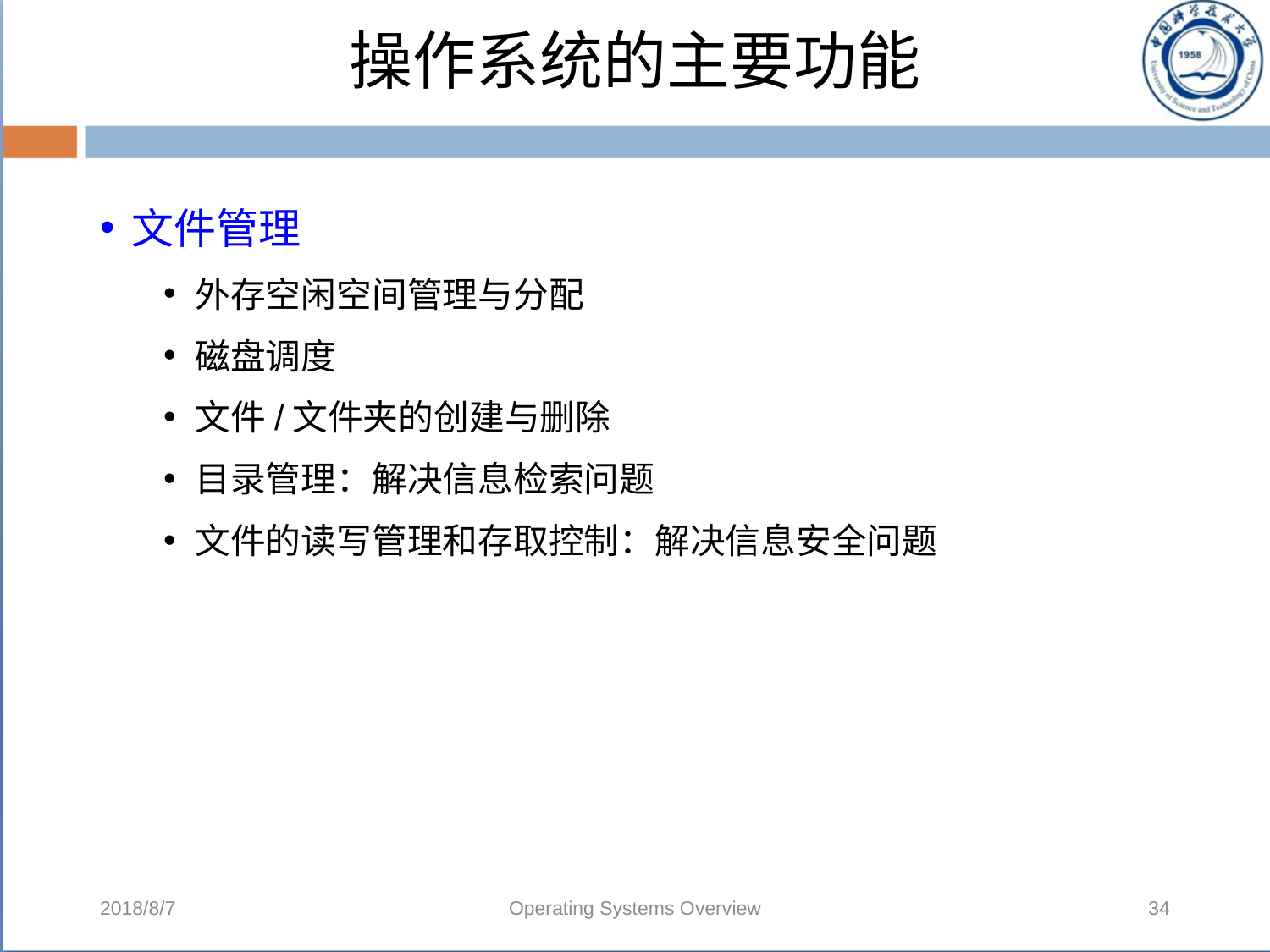

# 操作系统的主要功能
文件管理
外存空闲空间管理与分配
磁盘调度
文件/文件夹的创建与删除
目录管理：解决信息检索问题
文件的读写管理和存取控制：解决信息安全问题

2018/8/7
Operating Systems Overview
34